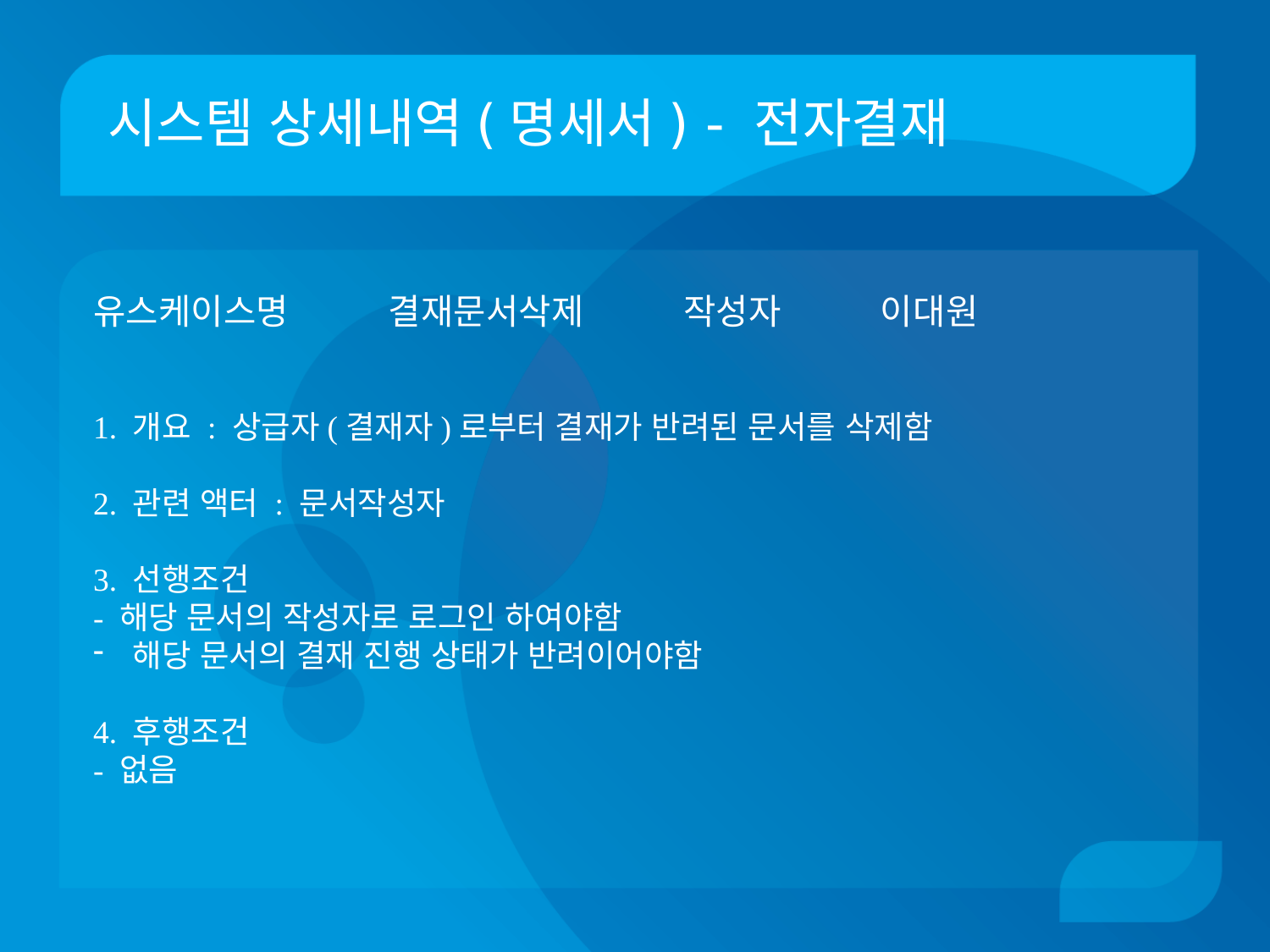

# 시스템 상세내역(명세서) - 전자결재
유스케이스명          결재문서삭제          작성자          이대원
1. 개요 : 상급자(결재자)로부터 결재가 반려된 문서를 삭제함

2. 관련 액터 : 문서작성자

3. 선행조건
- 해당 문서의 작성자로 로그인 하여야함
해당 문서의 결재 진행 상태가 반려이어야함

4. 후행조건
- 없음